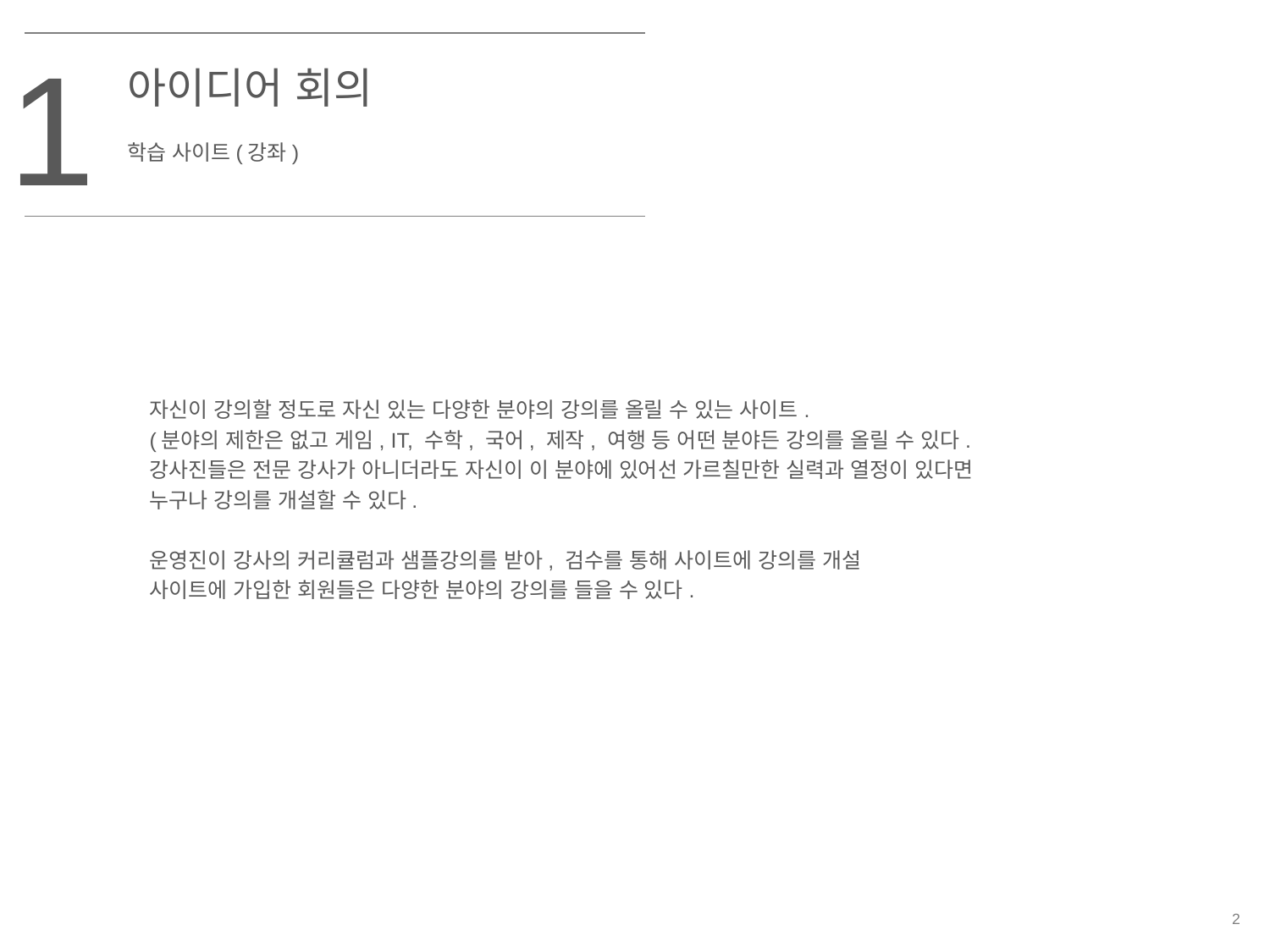

1
아이디어 회의
학습 사이트(강좌)
자신이 강의할 정도로 자신 있는 다양한 분야의 강의를 올릴 수 있는 사이트.
(분야의 제한은 없고 게임, IT, 수학, 국어, 제작, 여행 등 어떤 분야든 강의를 올릴 수 있다.
강사진들은 전문 강사가 아니더라도 자신이 이 분야에 있어선 가르칠만한 실력과 열정이 있다면
누구나 강의를 개설할 수 있다.

운영진이 강사의 커리큘럼과 샘플강의를 받아, 검수를 통해 사이트에 강의를 개설
사이트에 가입한 회원들은 다양한 분야의 강의를 들을 수 있다.